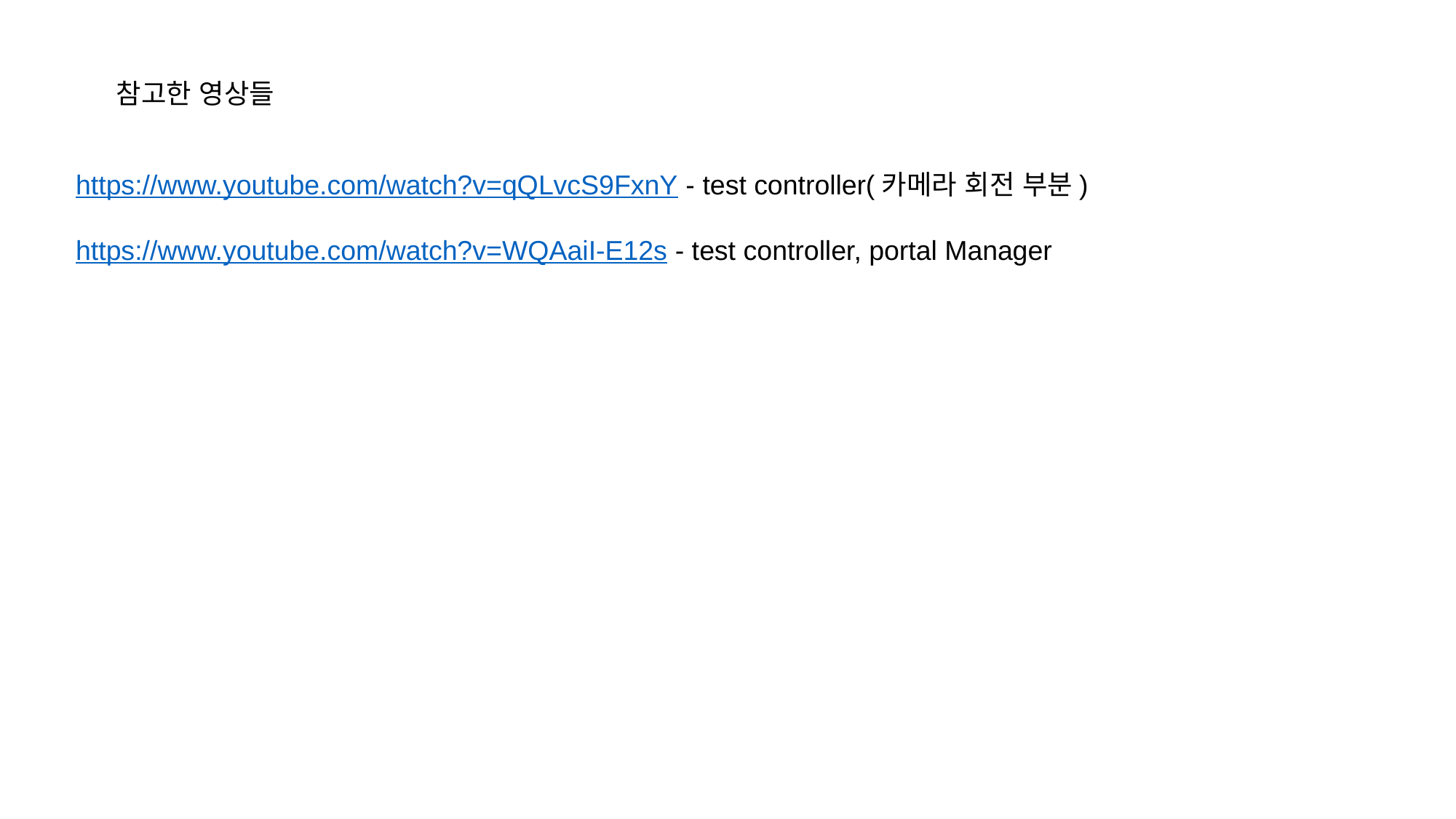

참고한 영상들
https://www.youtube.com/watch?v=qQLvcS9FxnY - test controller(카메라 회전 부분)
https://www.youtube.com/watch?v=WQAaiI-E12s - test controller, portal Manager